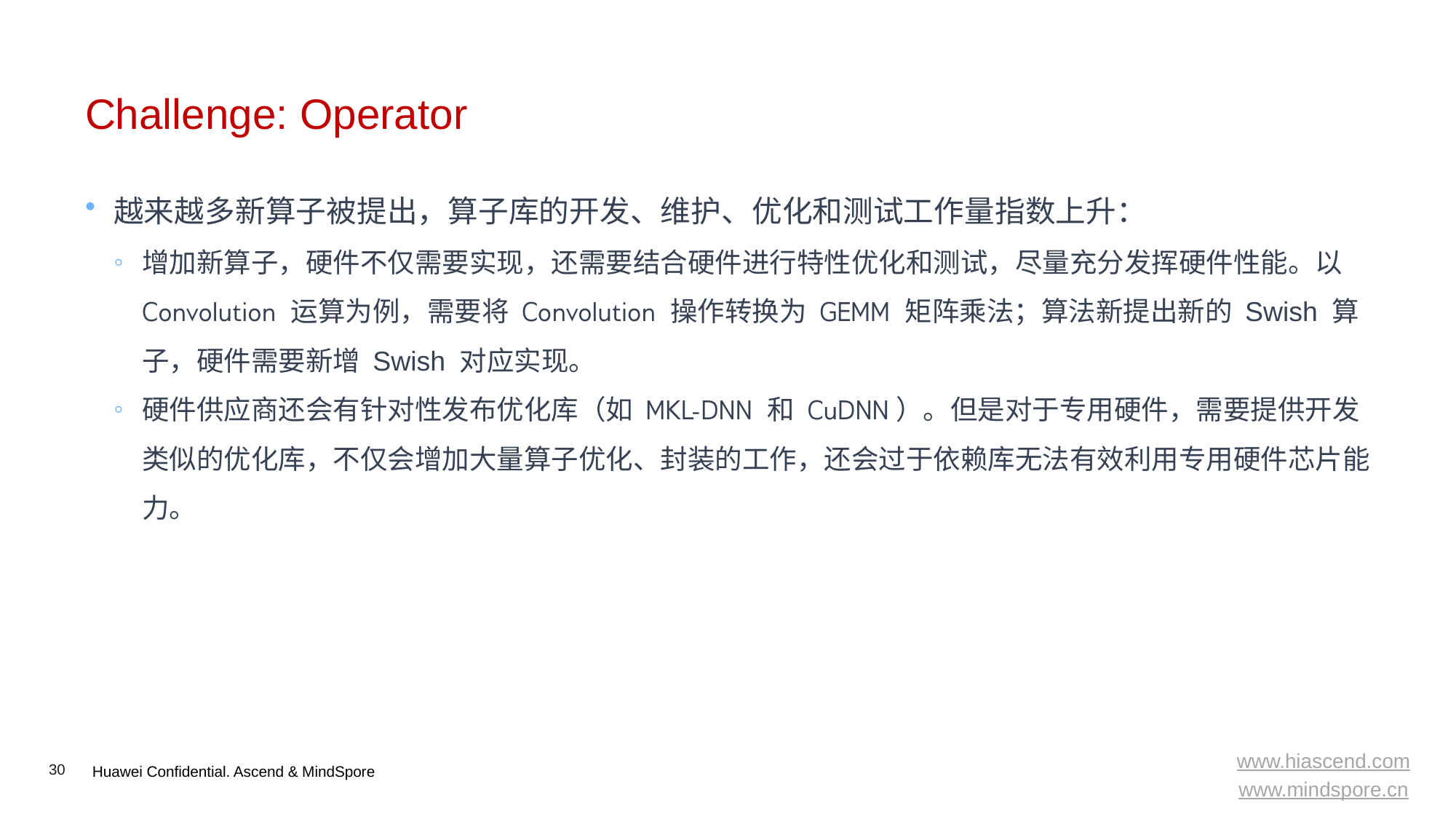

# Challenge: Operator
越来越多新算子被提出，算子库的开发、维护、优化和测试工作量指数上升：
增加新算子，硬件不仅需要实现，还需要结合硬件进行特性优化和测试，尽量充分发挥硬件性能。以 Convolution 运算为例，需要将 Convolution 操作转换为 GEMM 矩阵乘法；算法新提出新的 Swish 算子，硬件需要新增 Swish 对应实现。
硬件供应商还会有针对性发布优化库（如 MKL-DNN 和 CuDNN）。但是对于专用硬件，需要提供开发类似的优化库，不仅会增加大量算子优化、封装的工作，还会过于依赖库无法有效利用专用硬件芯片能力。